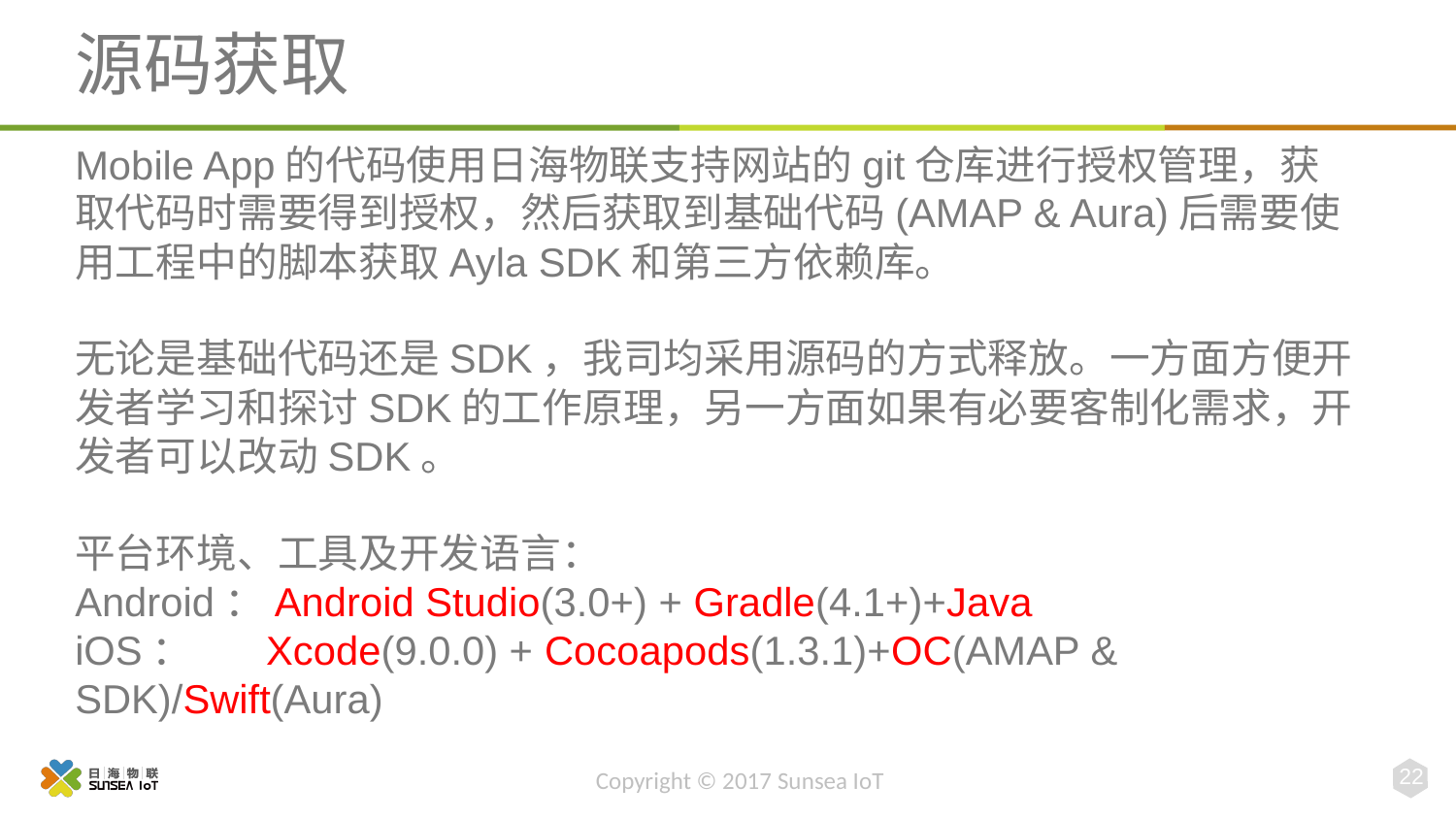

# 源码获取
Mobile App的代码使用日海物联支持网站的git仓库进行授权管理，获取代码时需要得到授权，然后获取到基础代码(AMAP & Aura)后需要使用工程中的脚本获取Ayla SDK和第三方依赖库。

无论是基础代码还是SDK，我司均采用源码的方式释放。一方面方便开发者学习和探讨SDK的工作原理，另一方面如果有必要客制化需求，开发者可以改动SDK。

平台环境、工具及开发语言：
Android：Android Studio(3.0+) + Gradle(4.1+)+Java
iOS：	    Xcode(9.0.0) + Cocoapods(1.3.1)+OC(AMAP & SDK)/Swift(Aura)

22
Copyright © 2017 Sunsea IoT